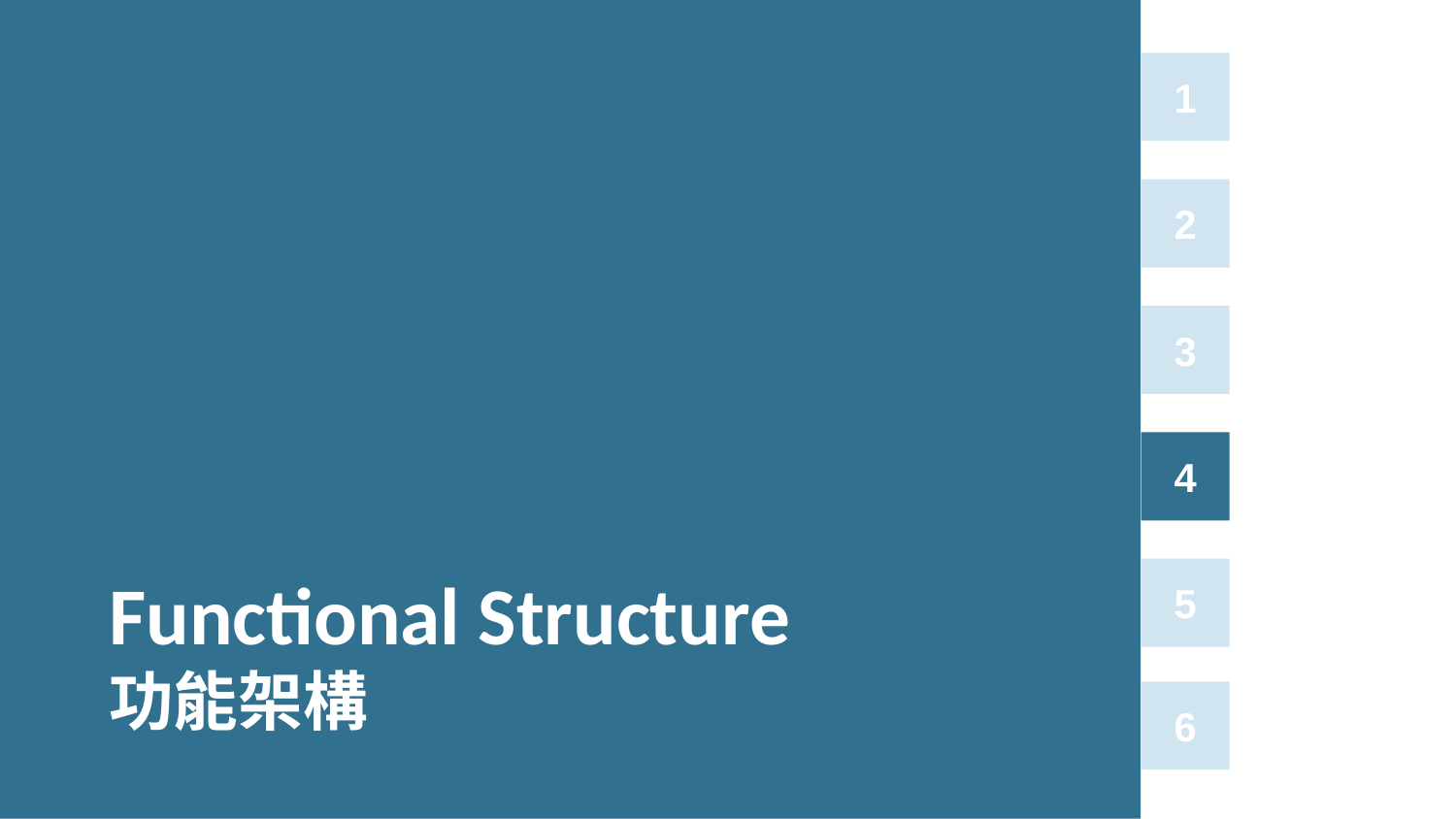

1
2
3
4
Functional Structure
功能架構
5
6